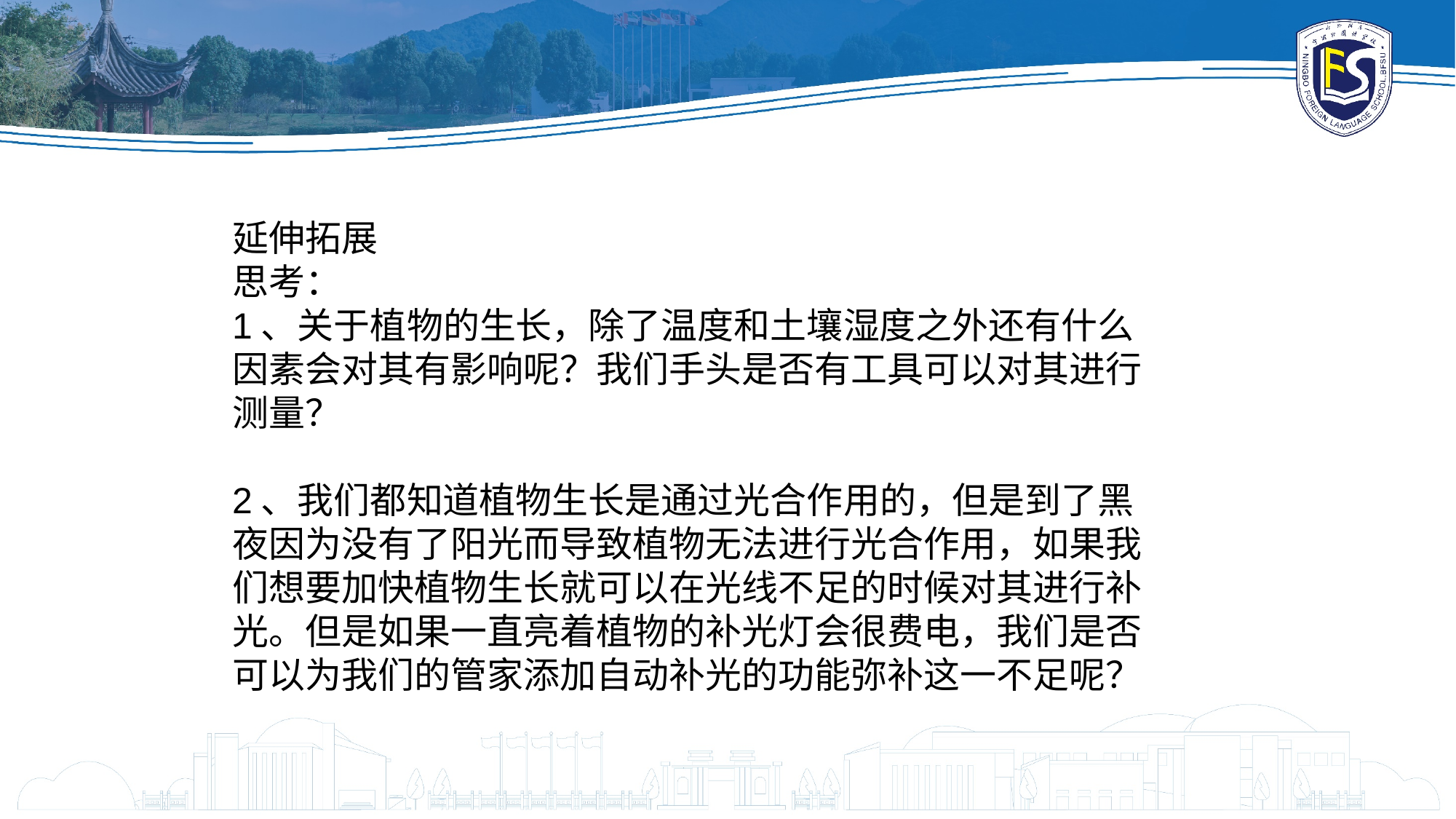

延伸拓展
思考：
1、关于植物的生长，除了温度和土壤湿度之外还有什么因素会对其有影响呢？我们手头是否有工具可以对其进行测量？

2、我们都知道植物生长是通过光合作用的，但是到了黑夜因为没有了阳光而导致植物无法进行光合作用，如果我们想要加快植物生长就可以在光线不足的时候对其进行补光。但是如果一直亮着植物的补光灯会很费电，我们是否可以为我们的管家添加自动补光的功能弥补这一不足呢？